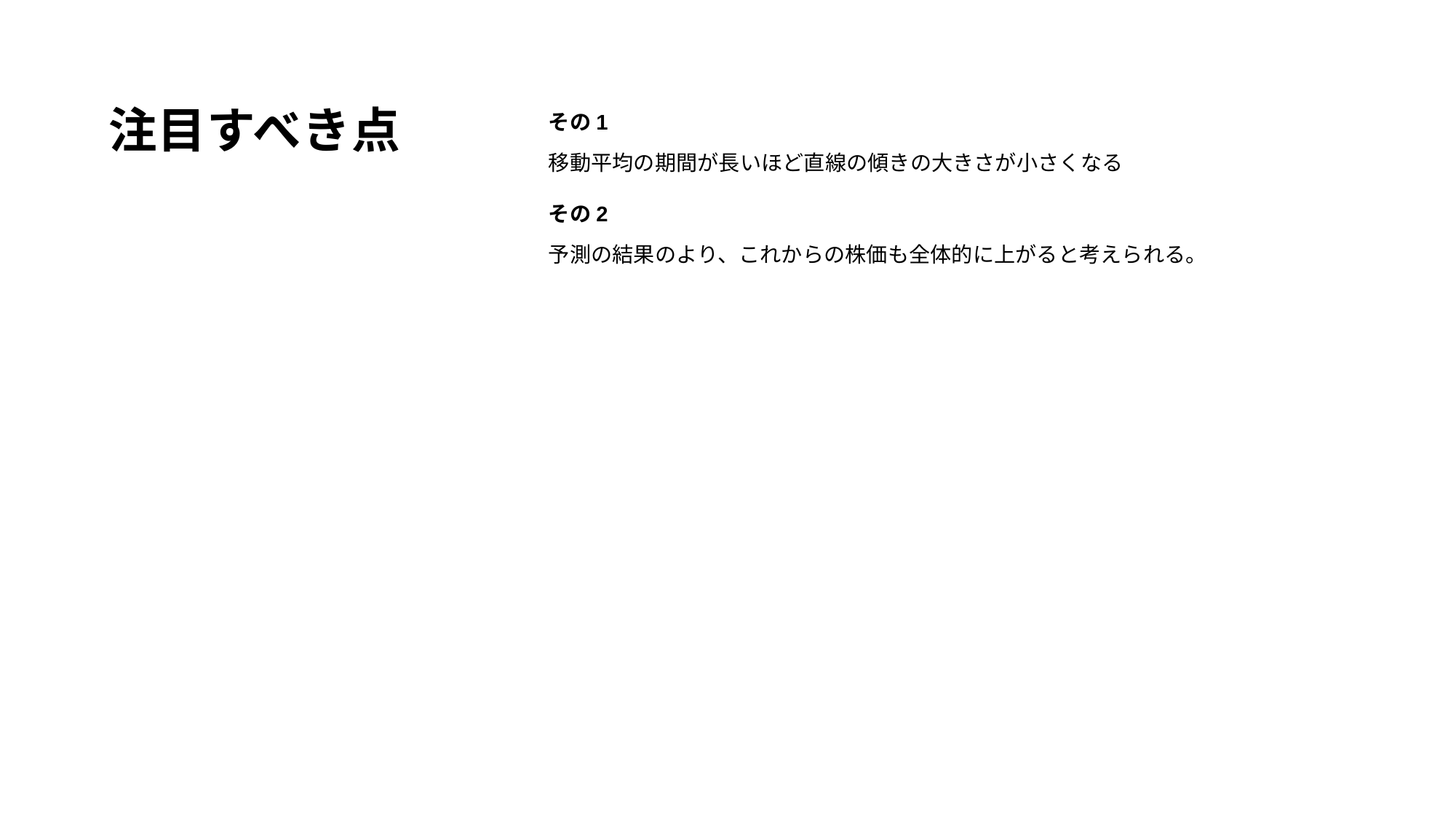

# 注目すべき点
その1
移動平均の期間が長いほど直線の傾きの大きさが小さくなる
その2
予測の結果のより、これからの株価も全体的に上がると考えられる。